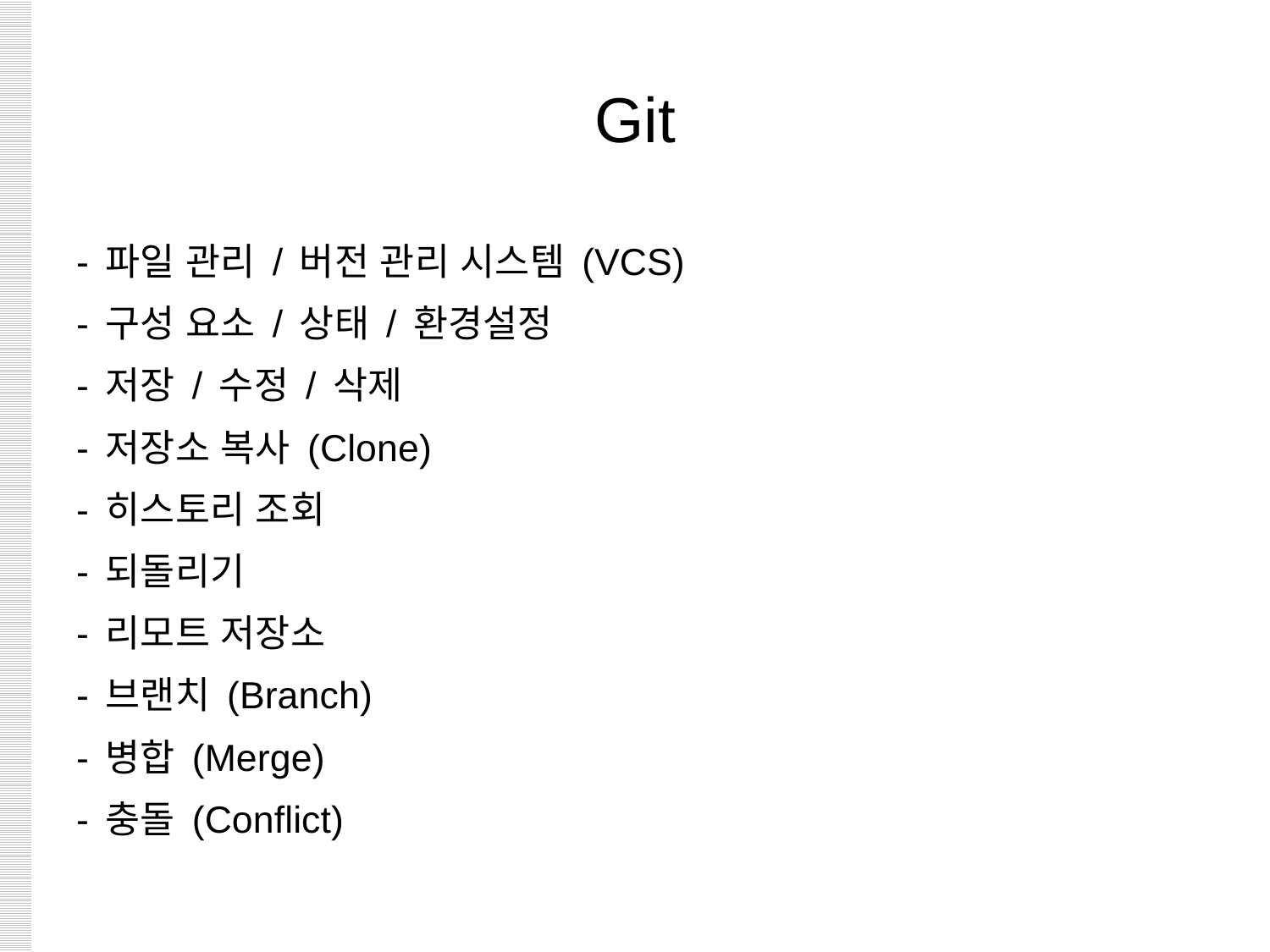

# Git
- 파일 관리 / 버전 관리 시스템 (VCS)
- 구성 요소 / 상태 / 환경설정
- 저장 / 수정 / 삭제
- 저장소 복사 (Clone)
- 히스토리 조회
- 되돌리기
- 리모트 저장소
- 브랜치 (Branch)
- 병합 (Merge)
- 충돌 (Conflict)